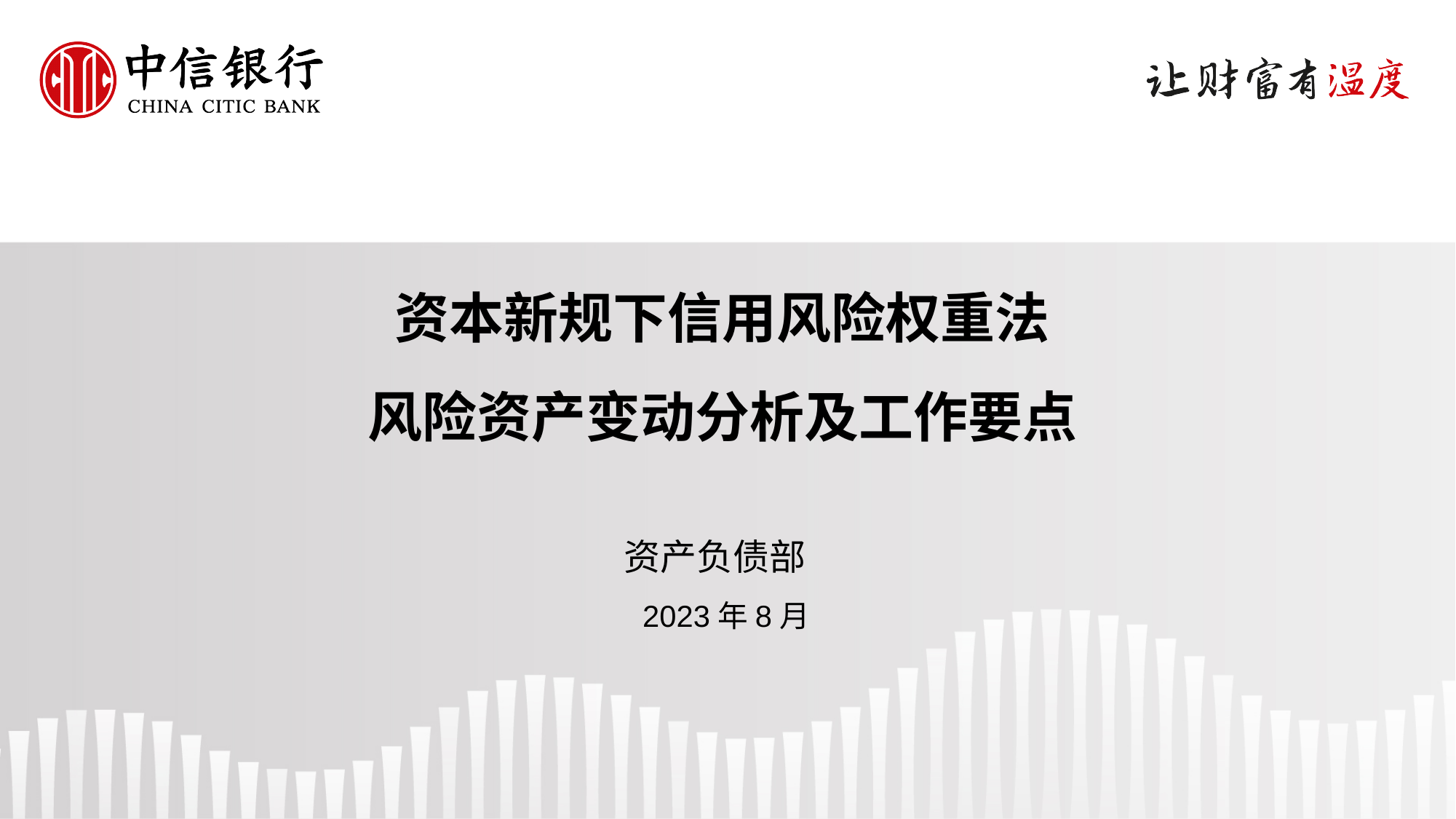

资本新规下信用风险权重法
风险资产变动分析及工作要点
资产负债部
2023年8月